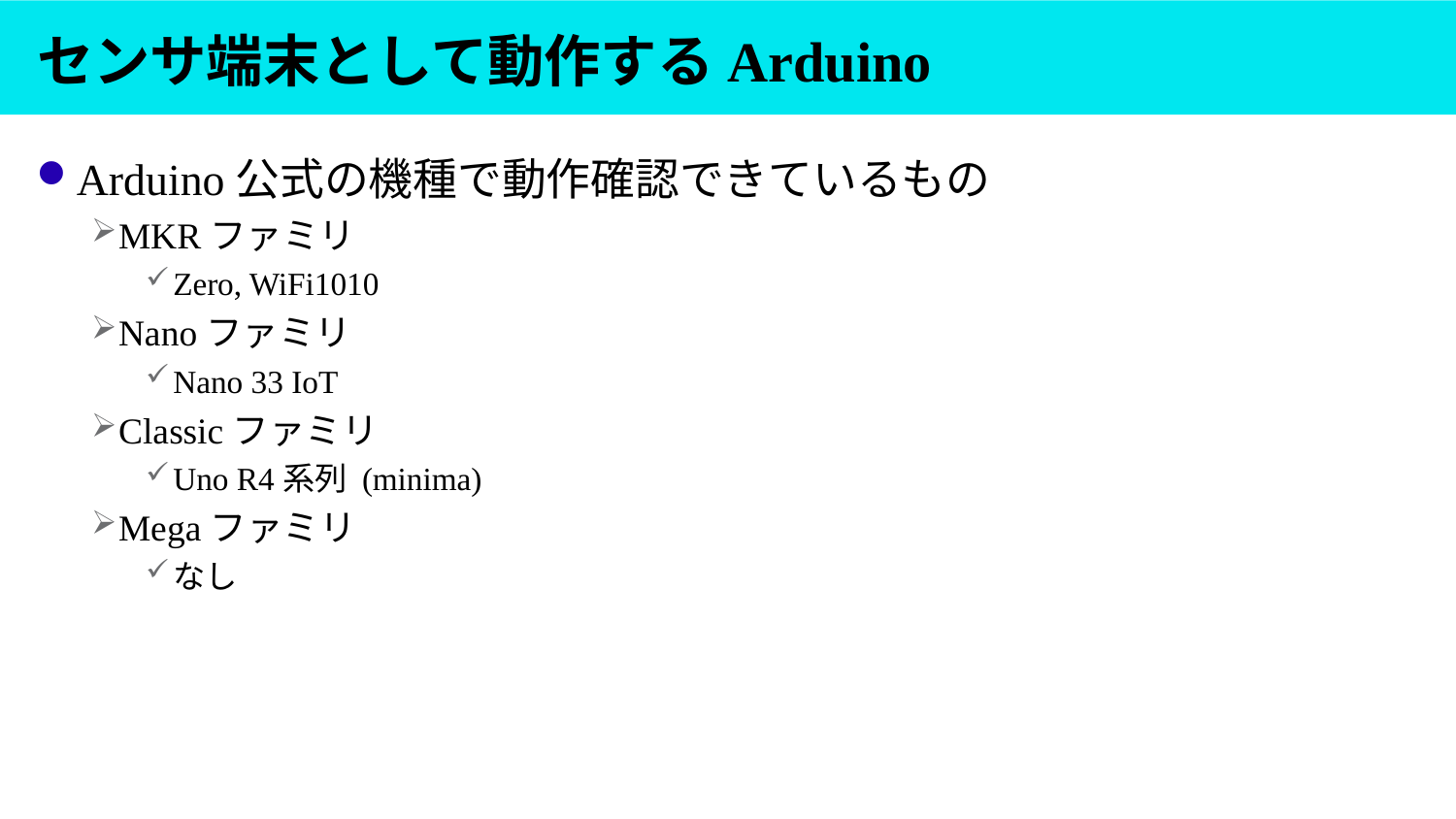

# センサ端末として動作するArduino
Arduino公式の機種で動作確認できているもの
MKRファミリ
Zero, WiFi1010
Nanoファミリ
Nano 33 IoT
Classicファミリ
Uno R4系列 (minima)
Megaファミリ
なし